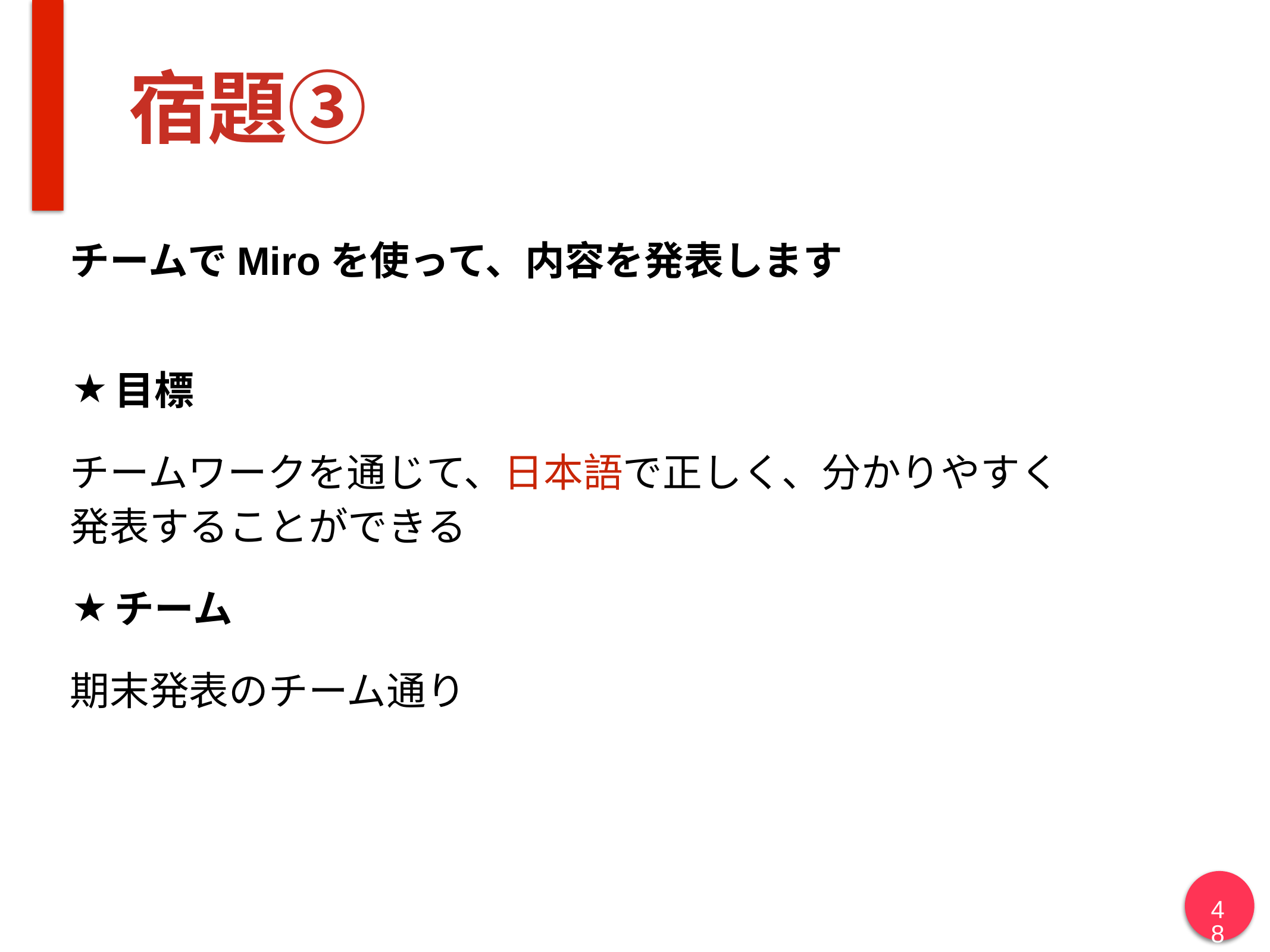

# 宿題③
チームでMiroを使って、内容を発表します

目標
チームワークを通じて、日本語で正しく、分かりやすく
発表することができる
チーム
期末発表のチーム通り

48